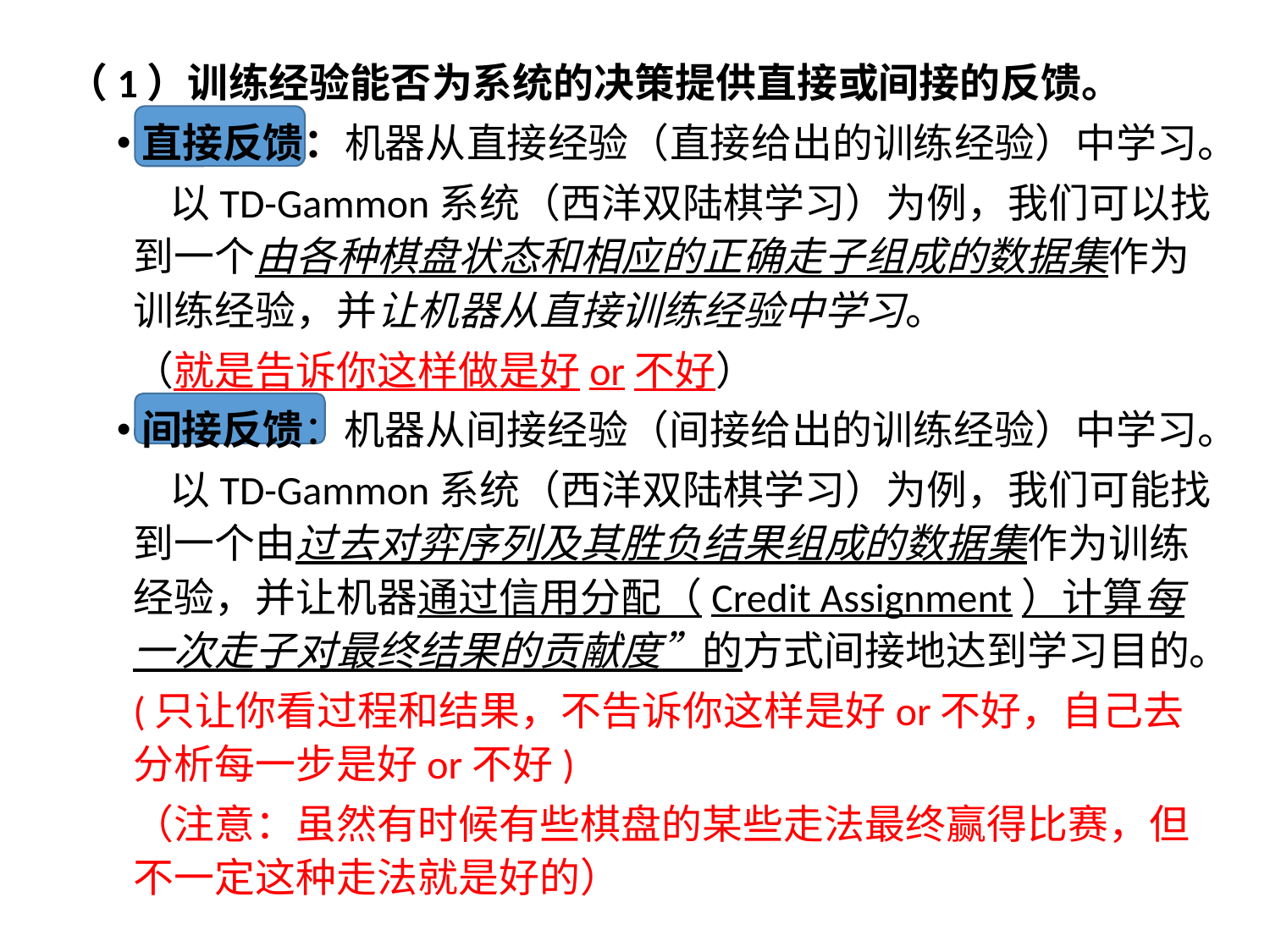

4.2机器学习活动
（1）训练经验能否为系统的决策提供直接或间接的反馈。
直接反馈：机器从直接经验（直接给出的训练经验）中学习。
   以TD-Gammon系统（西洋双陆棋学习）为例，我们可以找到一个由各种棋盘状态和相应的正确走子组成的数据集作为训练经验，并让机器从直接训练经验中学习。
（就是告诉你这样做是好or不好）
间接反馈：机器从间接经验（间接给出的训练经验）中学习。
   以TD-Gammon系统（西洋双陆棋学习）为例，我们可能找到一个由过去对弈序列及其胜负结果组成的数据集作为训练经验，并让机器通过信用分配（Credit Assignment）计算每一次走子对最终结果的贡献度”的方式间接地达到学习目的。
(只让你看过程和结果，不告诉你这样是好or不好，自己去分析每一步是好or不好)
（注意：虽然有时候有些棋盘的某些走法最终赢得比赛，但不一定这种走法就是好的）